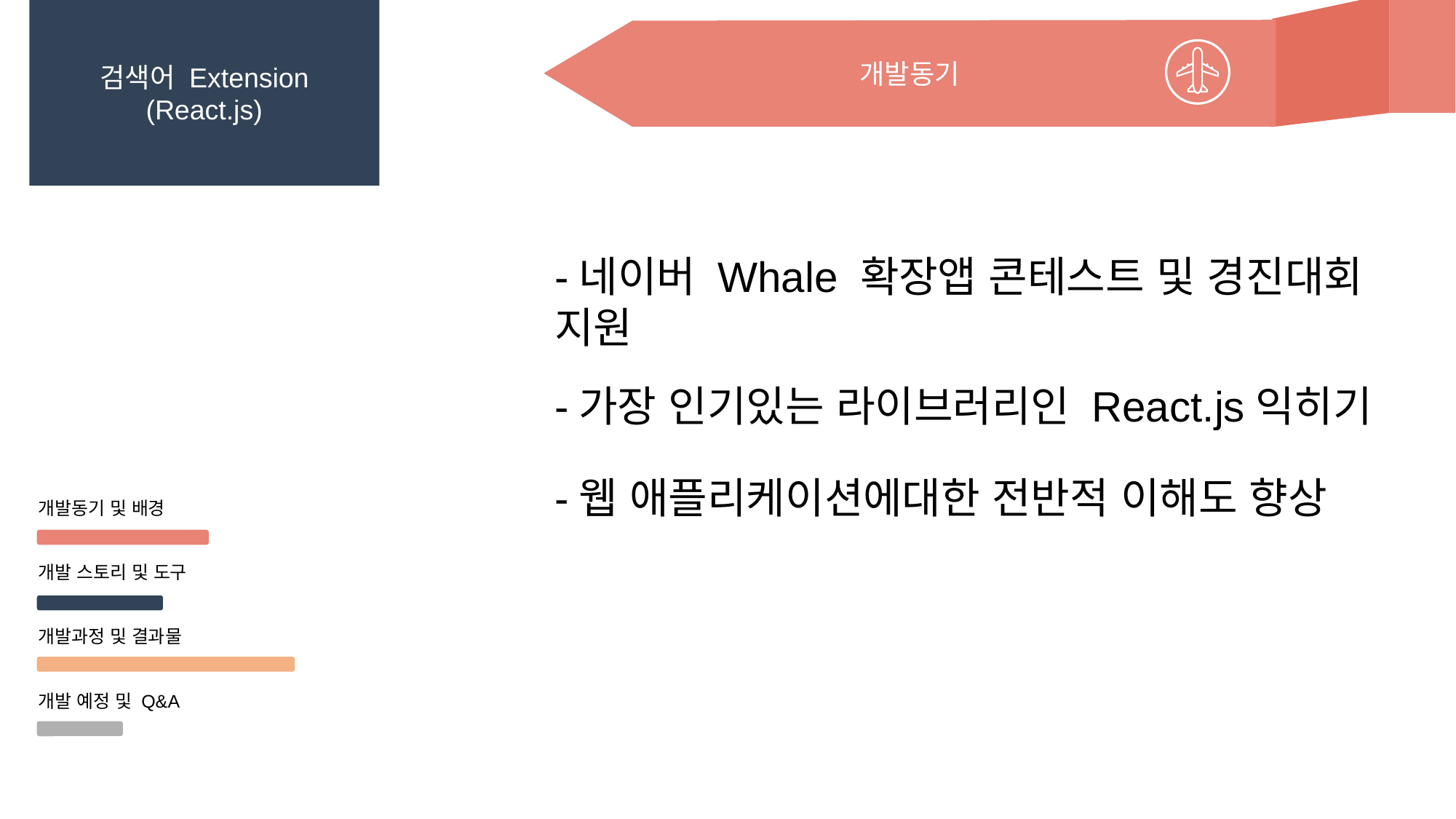

검색어 Extension
(React.js)

개발동기

개발 동기
개발 배경

-네이버 Whale 확장앱 콘테스트 및 경진대회 지원

-가장 인기있는 라이브러리인 React.js익히기

-웹 애플리케이션에대한 전반적 이해도 향상
개발동기 및 배경

개발 스토리 및 도구

개발과정 및 결과물

개발 예정 및 Q&A

copyright@hyedu.me